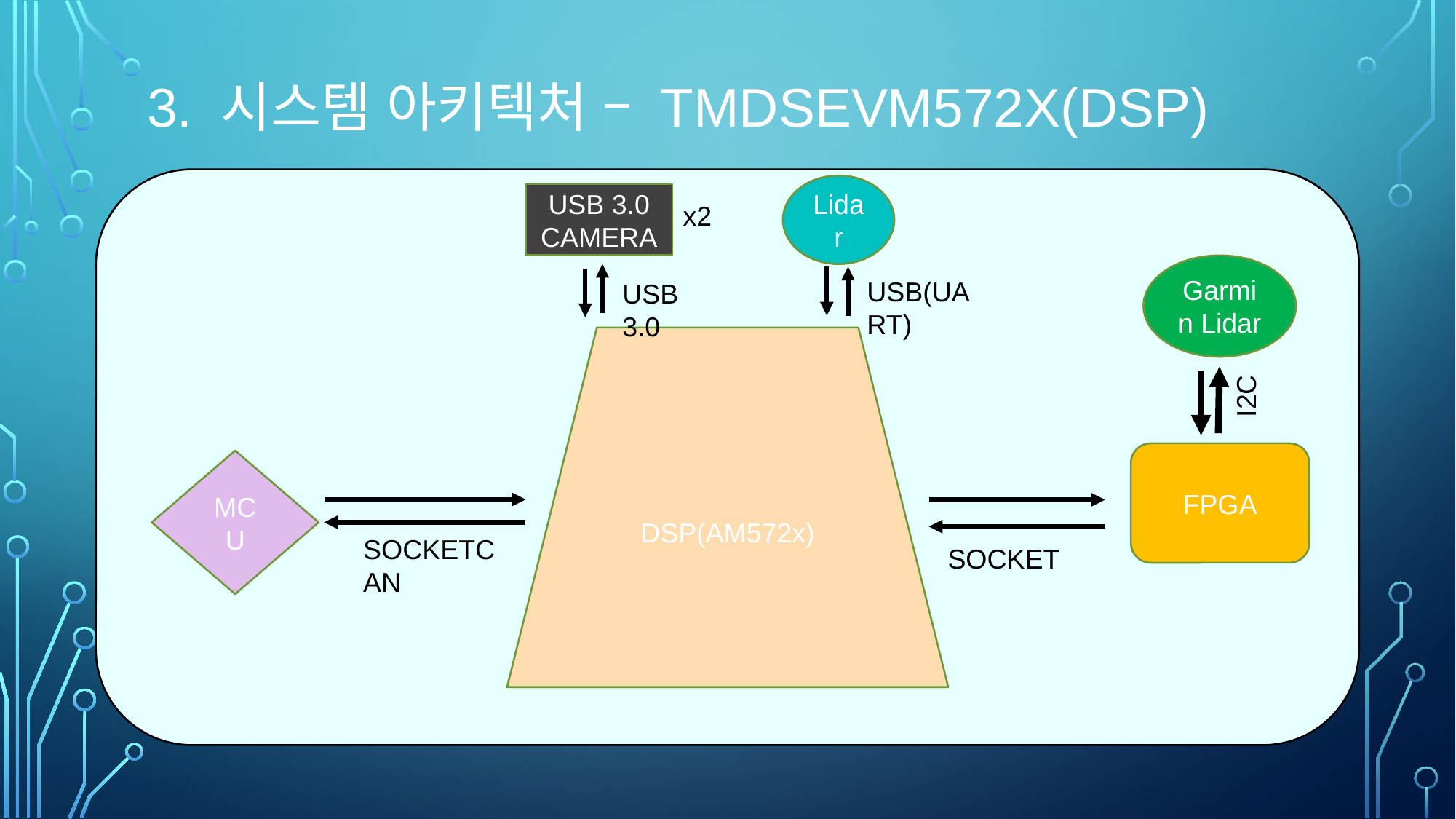

# 3. 시스템 아키텍처 – TMDSEVM572X(DSP)
`
Lidar
USB 3.0 CAMERA
x2
Garmin Lidar
USB(UART)
USB 3.0
DSP(AM572x)
I2C
FPGA
MCU
SOCKETCAN
SOCKET